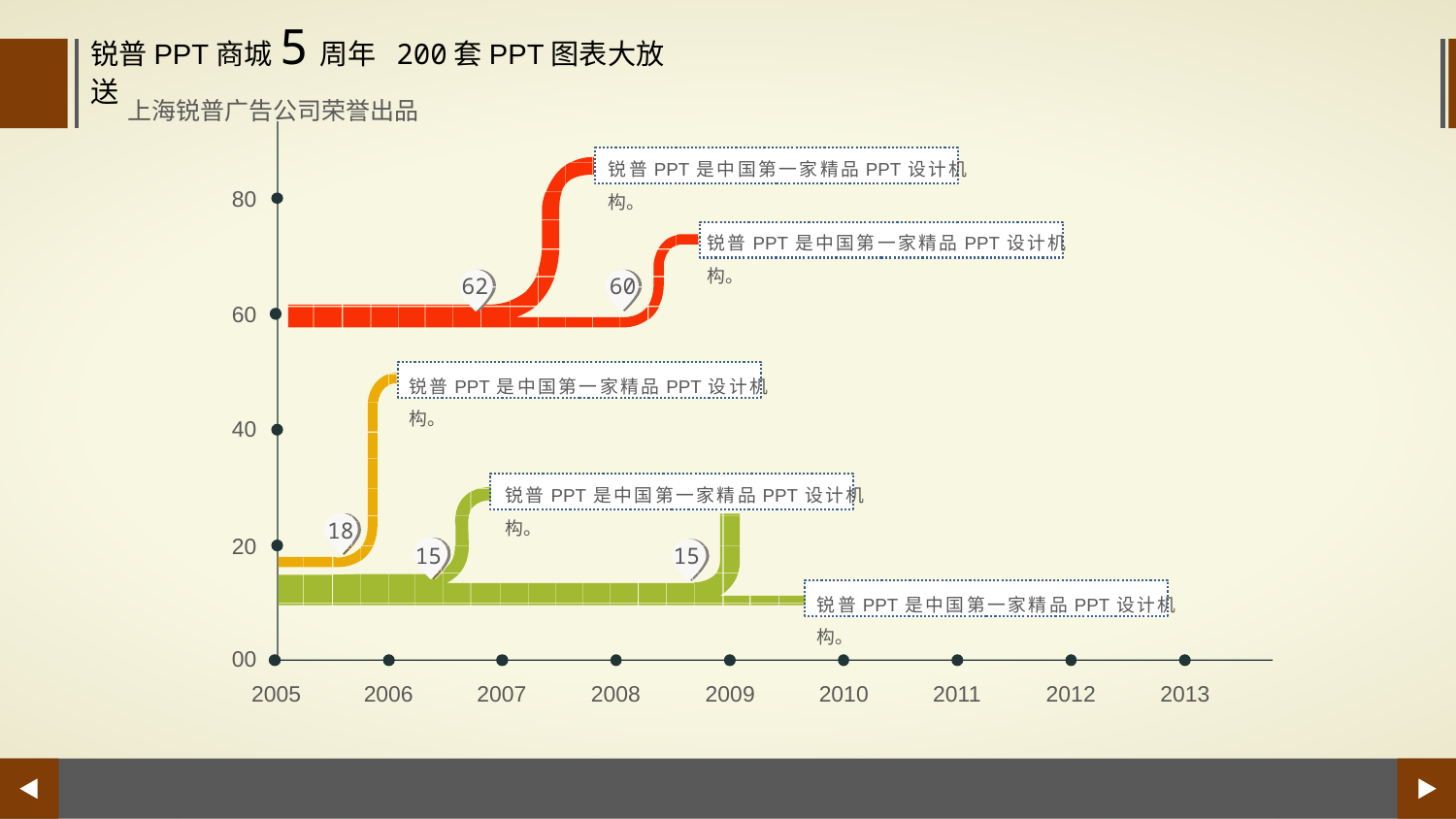

锐普PPT商城5周年  200套PPT图表大放送

上海锐普广告公司荣誉出品

锐普PPT是中国第一家精品PPT设计机构。

80

锐普PPT是中国第一家精品PPT设计机构。

62
60

60

锐普PPT是中国第一家精品PPT设计机构。

40

锐普PPT是中国第一家精品PPT设计机构。

18

20
15
15

锐普PPT是中国第一家精品PPT设计机构。

00

2005
2006
2007
2008
2009
2010
2011
2012
2013